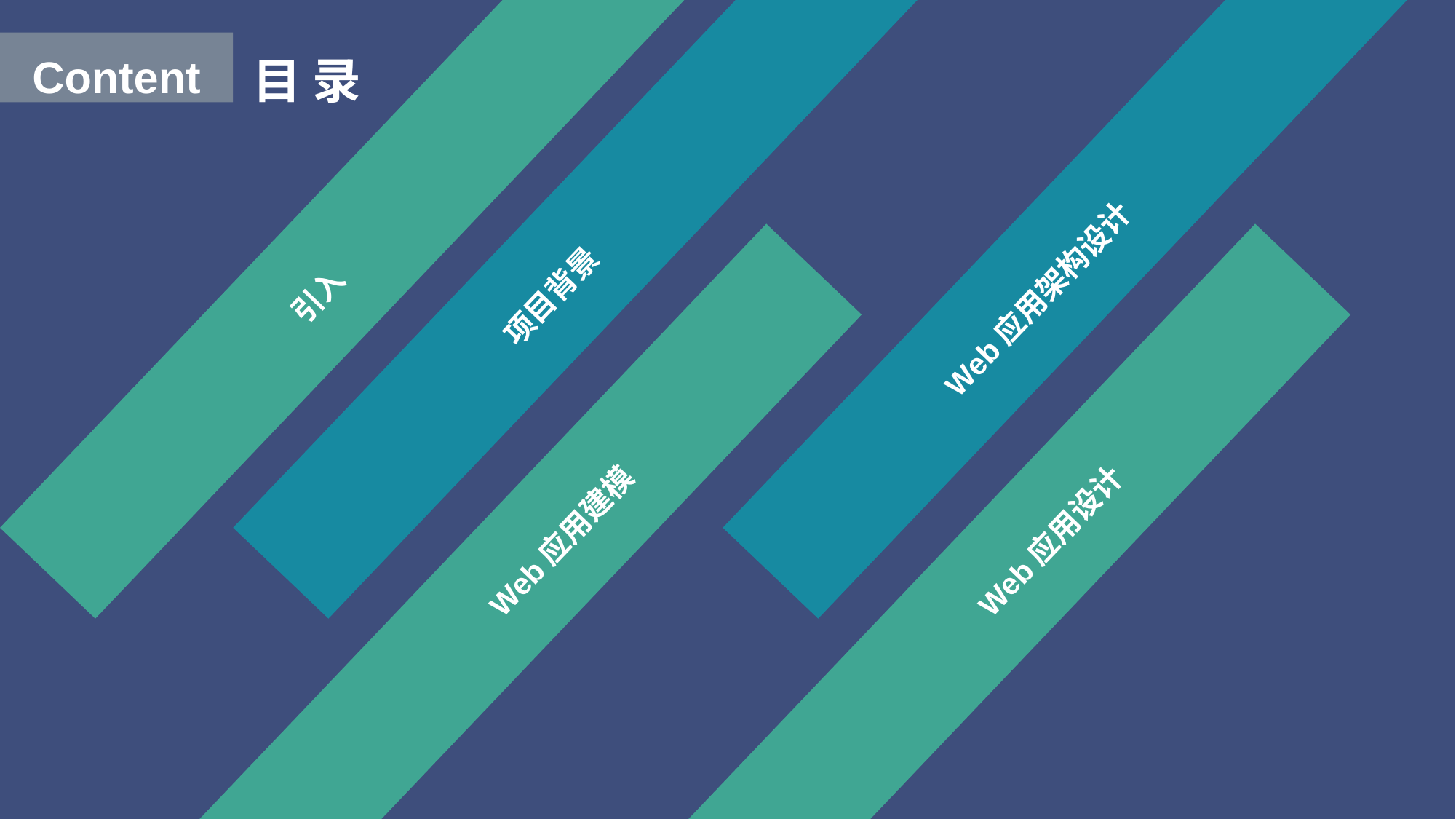

目 录
Content
项目背景
引入
Web应用架构设计
Web应用建模
Web应用设计